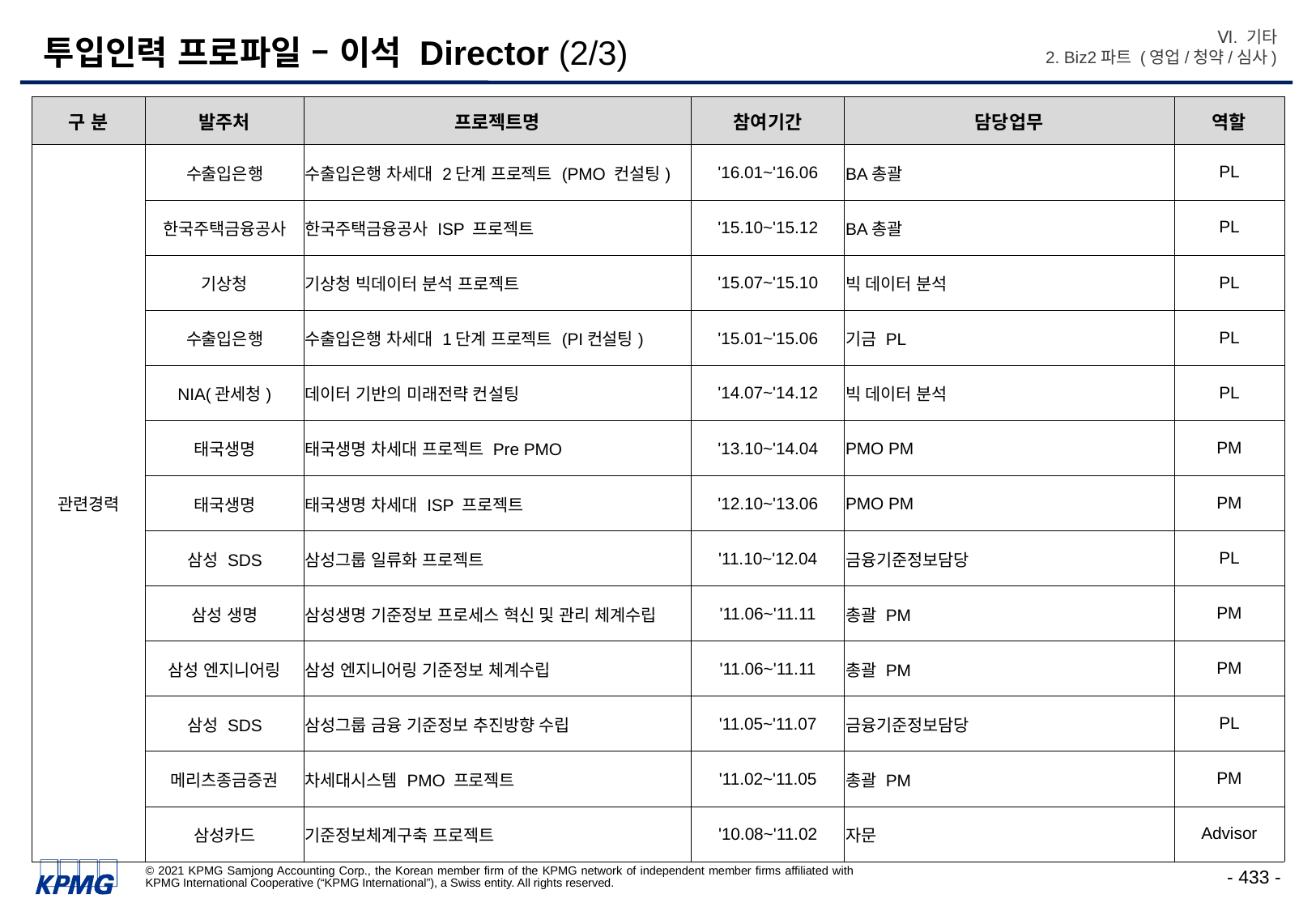

Ⅵ. 기타
2. Biz2파트 (영업/청약/심사)
# 투입인력 프로파일 – 이석 Director (2/3)
| 구 분 | 발주처 | 프로젝트명 | 참여기간 | 담당업무 | 역할 |
| --- | --- | --- | --- | --- | --- |
| 관련경력 | 수출입은행 | 수출입은행 차세대 2단계 프로젝트 (PMO 컨설팅) | '16.01~'16.06 | BA총괄 | PL |
|  | 한국주택금융공사 | 한국주택금융공사 ISP 프로젝트 | '15.10~'15.12 | BA총괄 | PL |
|  | 기상청 | 기상청 빅데이터 분석 프로젝트 | '15.07~'15.10 | 빅 데이터 분석 | PL |
|  | 수출입은행 | 수출입은행 차세대 1단계 프로젝트 (PI컨설팅) | '15.01~'15.06 | 기금 PL | PL |
|  | NIA(관세청) | 데이터 기반의 미래전략 컨설팅 | '14.07~'14.12 | 빅 데이터 분석 | PL |
|  | 태국생명 | 태국생명 차세대 프로젝트 Pre PMO | '13.10~'14.04 | PMO PM | PM |
|  | 태국생명 | 태국생명 차세대 ISP 프로젝트 | '12.10~'13.06 | PMO PM | PM |
|  | 삼성 SDS | 삼성그룹 일류화 프로젝트 | '11.10~'12.04 | 금융기준정보담당 | PL |
|  | 삼성 생명 | 삼성생명 기준정보 프로세스 혁신 및 관리 체계수립 | '11.06~'11.11 | 총괄 PM | PM |
|  | 삼성 엔지니어링 | 삼성 엔지니어링 기준정보 체계수립 | '11.06~'11.11 | 총괄 PM | PM |
|  | 삼성 SDS | 삼성그룹 금융 기준정보 추진방향 수립 | '11.05~'11.07 | 금융기준정보담당 | PL |
|  | 메리츠종금증권 | 차세대시스템 PMO 프로젝트 | '11.02~'11.05 | 총괄 PM | PM |
|  | 삼성카드 | 기준정보체계구축 프로젝트 | '10.08~'11.02 | 자문 | Advisor |